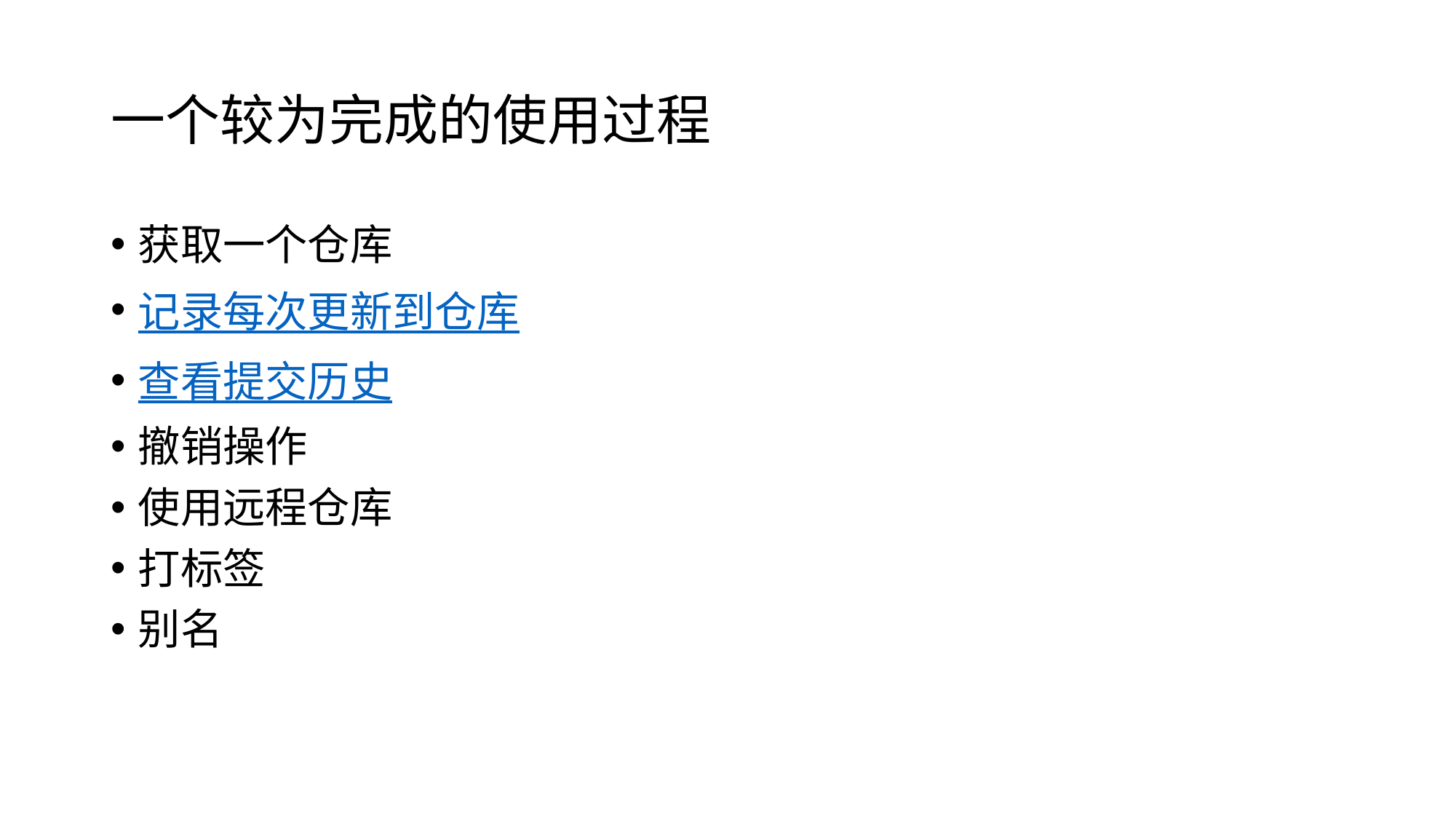

# 一个较为完成的使用过程
获取一个仓库
记录每次更新到仓库
查看提交历史
撤销操作
使用远程仓库
打标签
别名